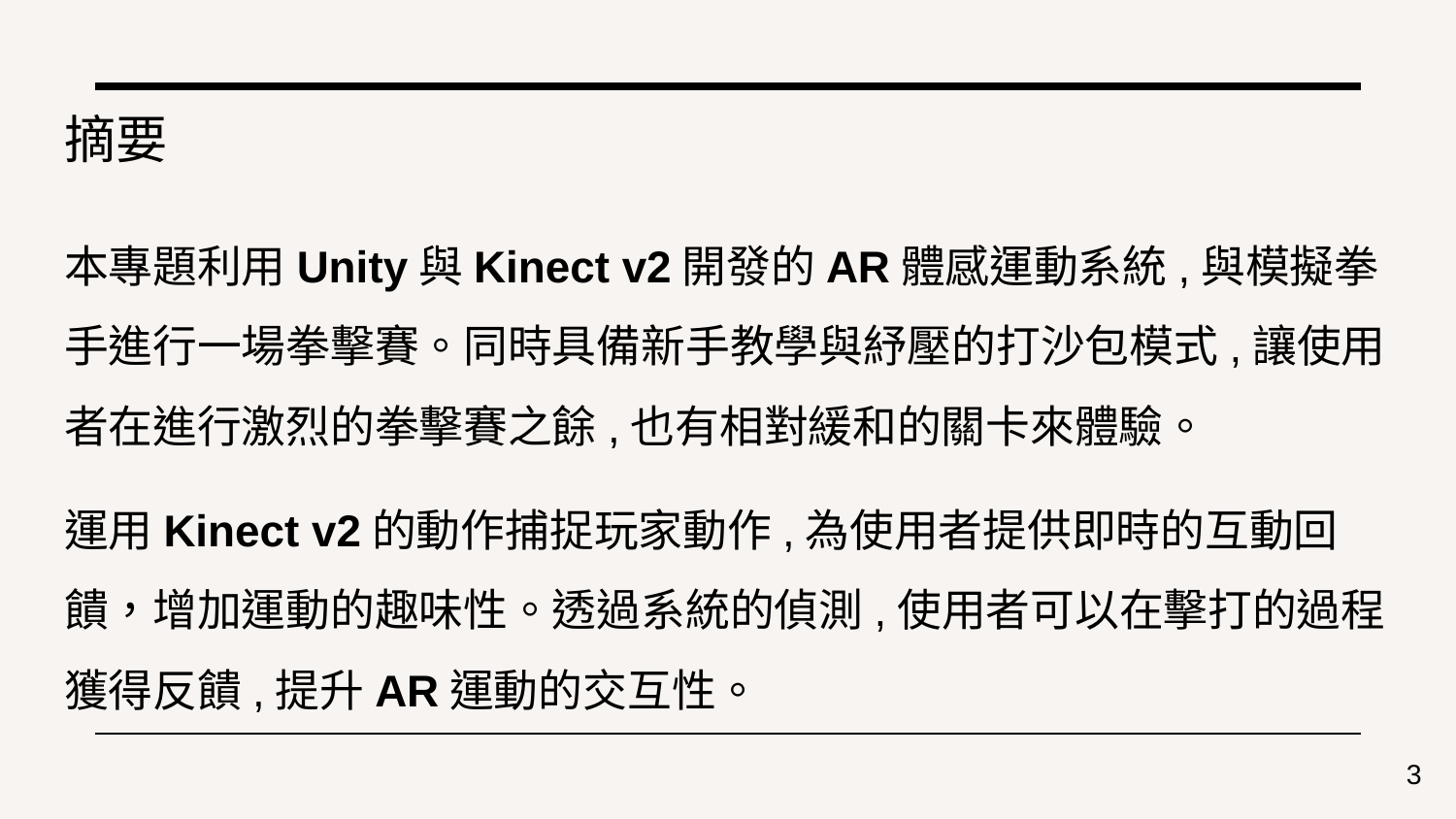

# 摘要
本專題利用Unity與Kinect v2開發的AR體感運動系統,與模擬拳手進行一場拳擊賽。同時具備新手教學與紓壓的打沙包模式,讓使用者在進行激烈的拳擊賽之餘,也有相對緩和的關卡來體驗。
運用Kinect v2的動作捕捉玩家動作,為使用者提供即時的互動回饋，增加運動的趣味性。透過系統的偵測,使用者可以在擊打的過程獲得反饋,提升AR運動的交互性。
3